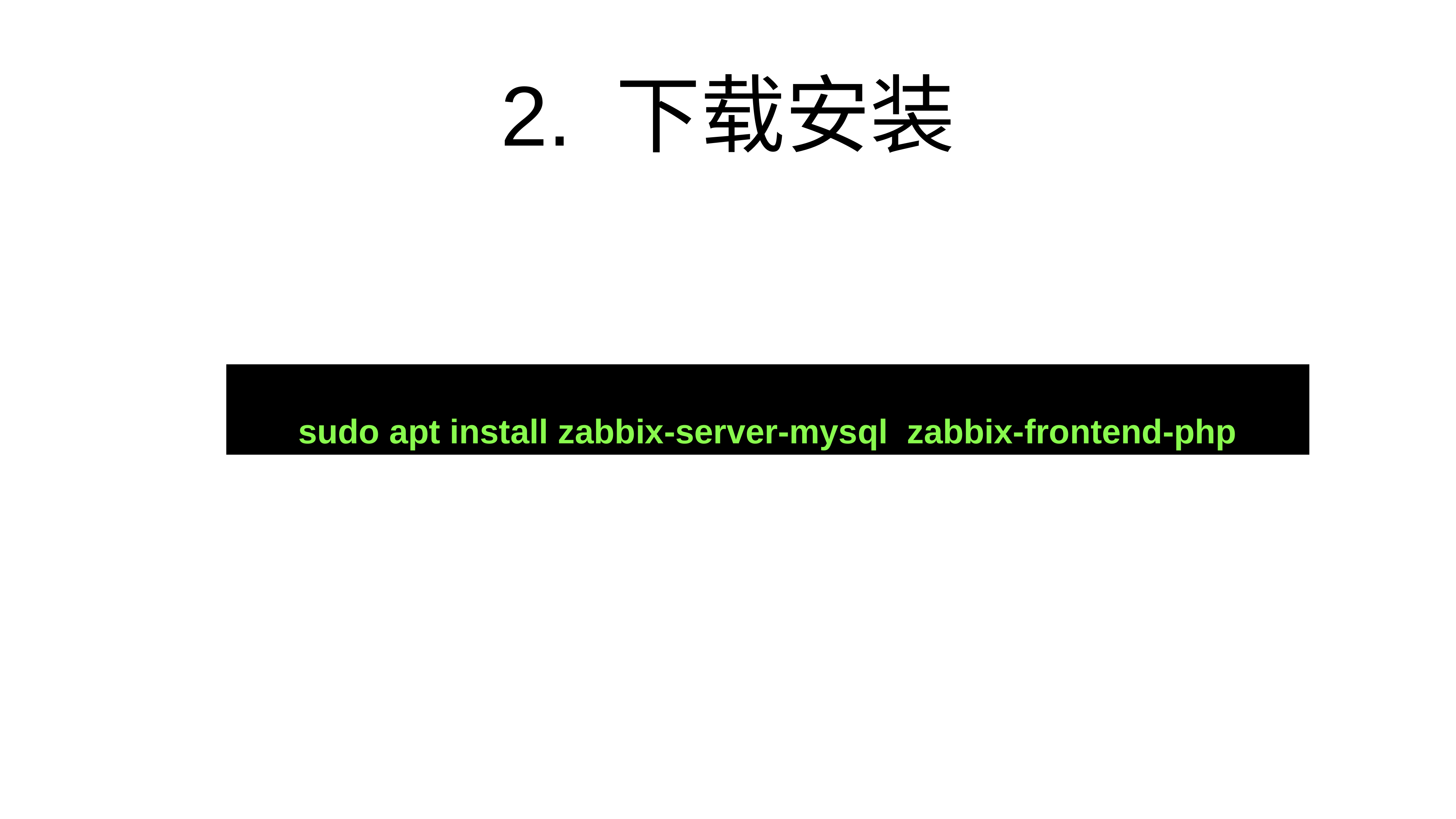

# 2. 下载安装

sudo apt install zabbix-server-mysql  zabbix-frontend-php